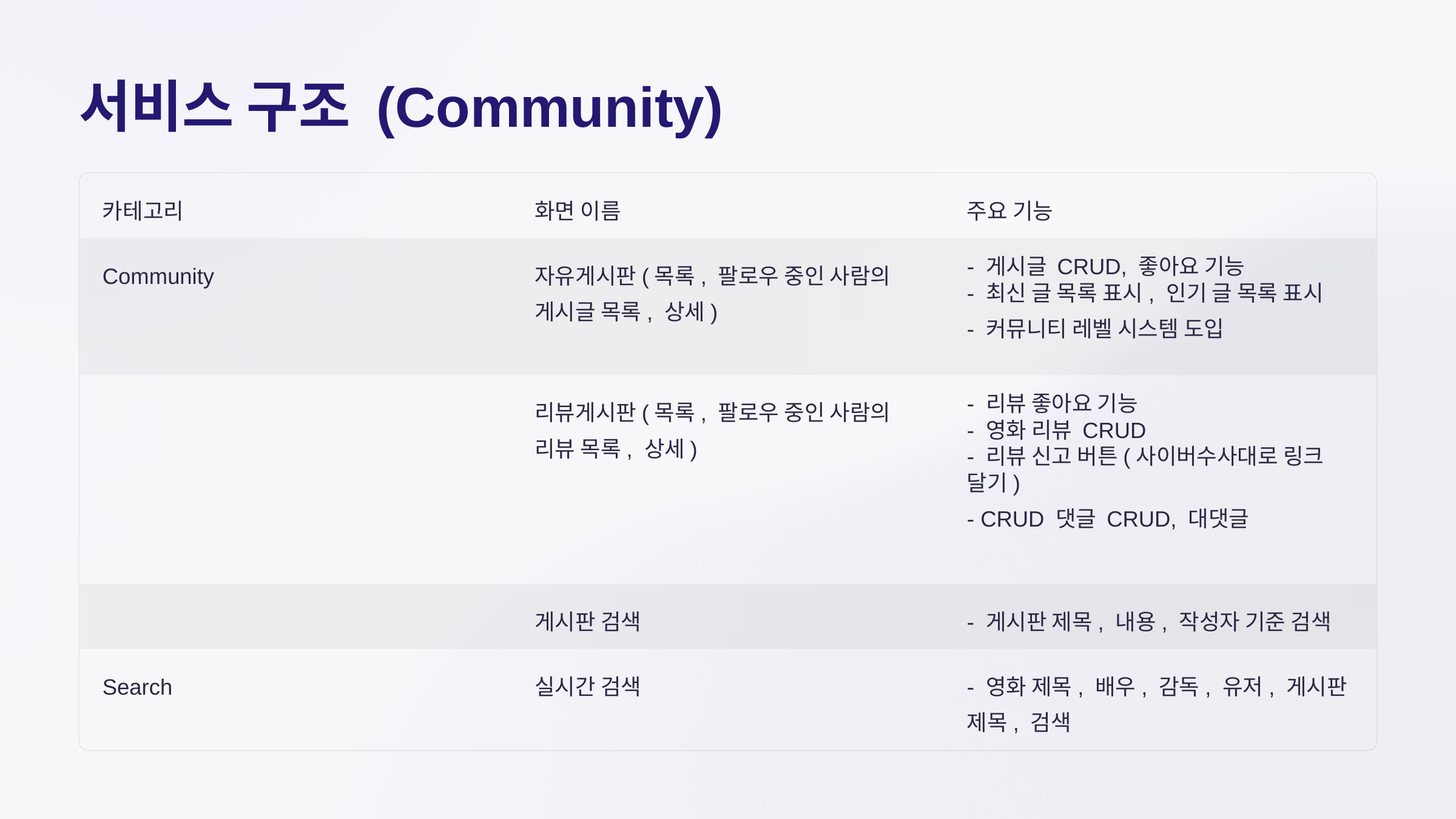

서비스 구조 (Community)

카테고리
화면 이름
주요 기능

Community
자유게시판(목록, 팔로우 중인 사람의 게시글 목록, 상세)
- 게시글 CRUD, 좋아요 기능
- 최신 글 목록 표시, 인기 글 목록 표시
- 커뮤니티 레벨 시스템 도입

리뷰게시판(목록, 팔로우 중인 사람의 리뷰 목록, 상세)
- 리뷰 좋아요 기능
- 영화 리뷰 CRUD
- 리뷰 신고 버튼(사이버수사대로 링크 달기)
- CRUD 댓글 CRUD, 대댓글

게시판 검색
- 게시판 제목, 내용, 작성자 기준 검색

Search
실시간 검색
- 영화 제목, 배우, 감독, 유저, 게시판 제목, 검색